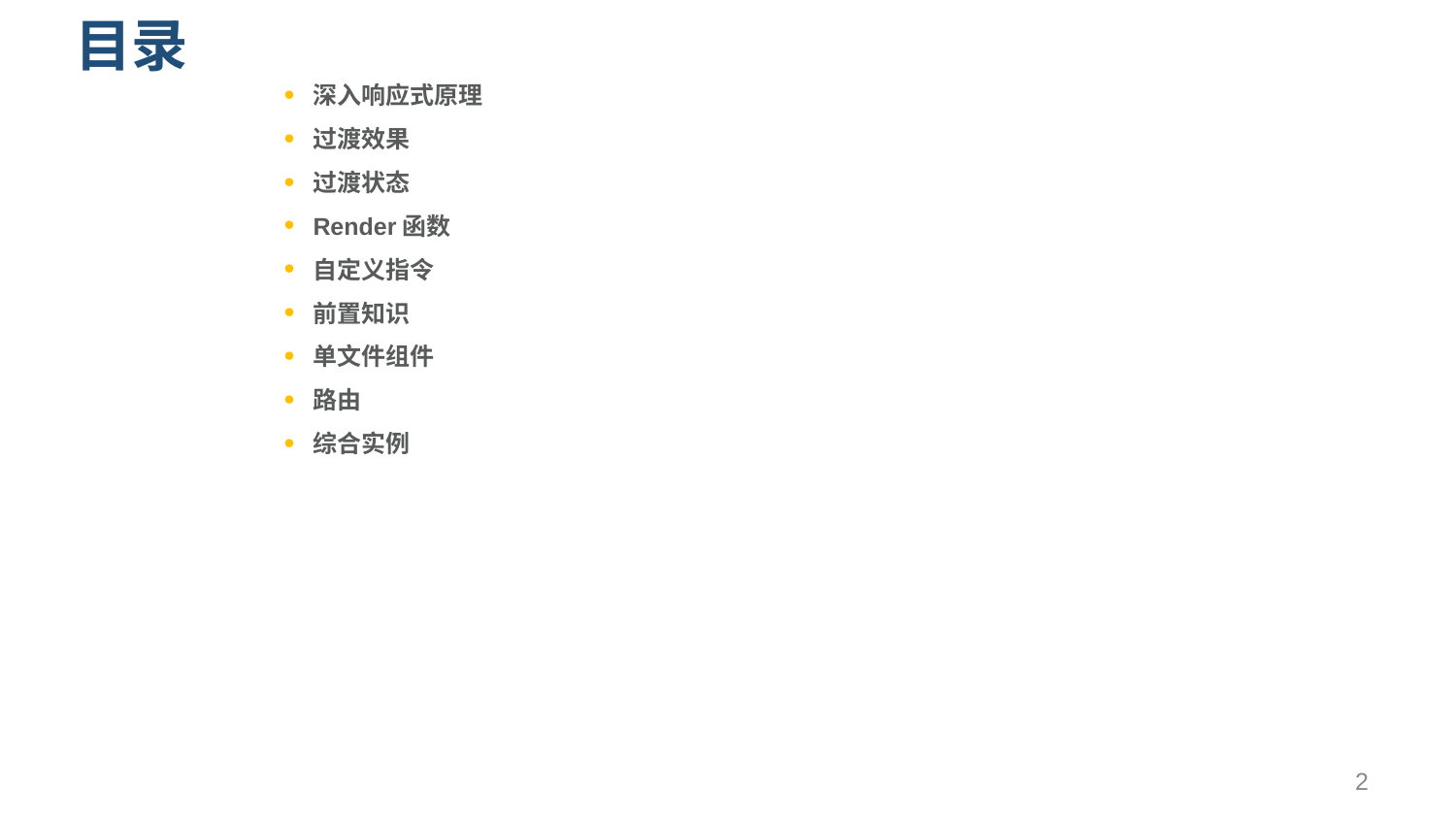

# 目录
深入响应式原理
过渡效果
过渡状态
Render函数
自定义指令
前置知识
单文件组件
路由
综合实例
2